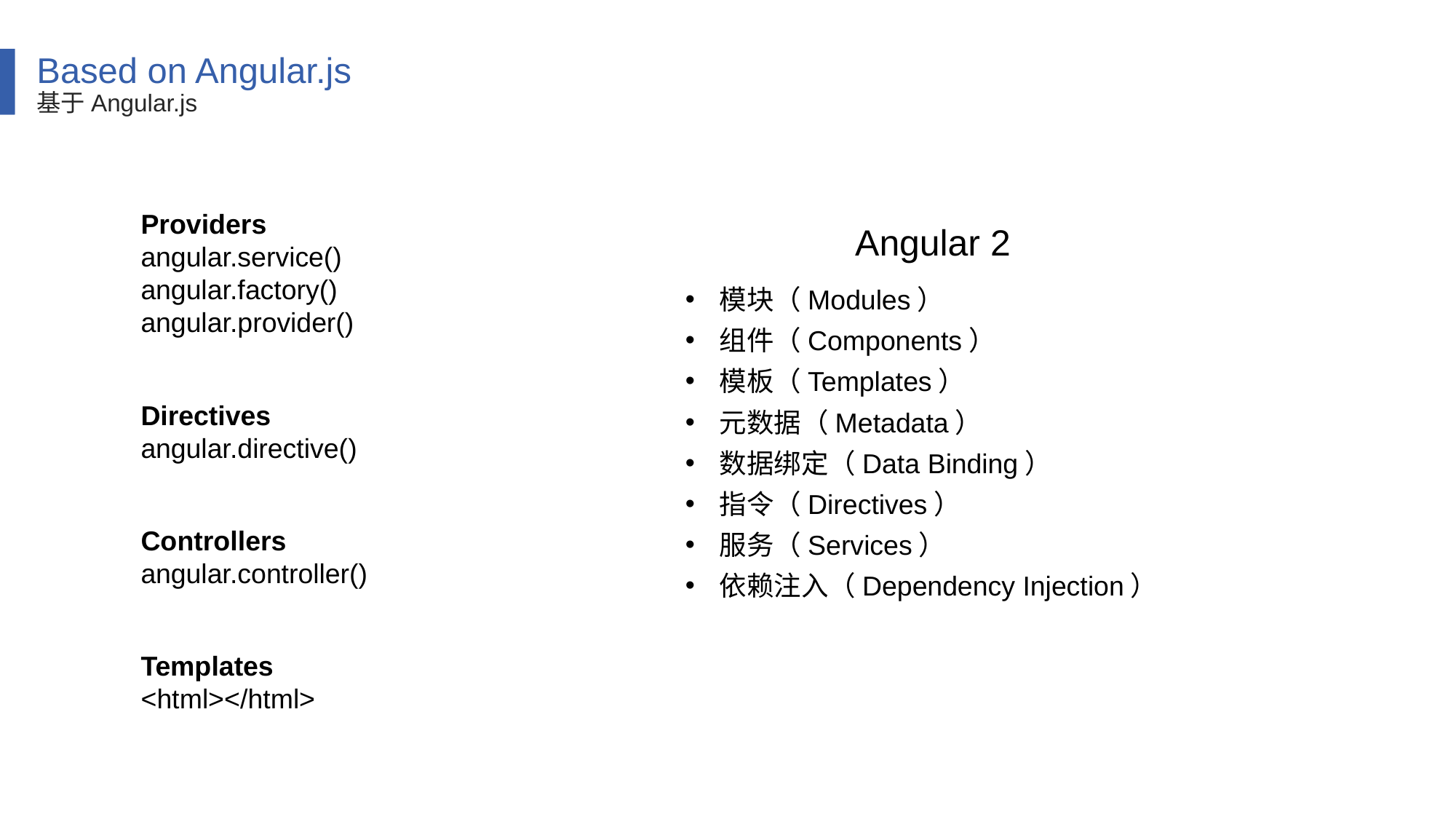

Based on Angular.js
基于Angular.js
Providers
angular.service()
angular.factory()
angular.provider()
Directives
angular.directive()
Controllers
angular.controller()
Templates
<html></html>
Angular 2
模块（Modules）
组件（Components）
模板（Templates）
元数据（Metadata）
数据绑定（Data Binding）
指令（Directives）
服务（Services）
依赖注入（Dependency Injection）